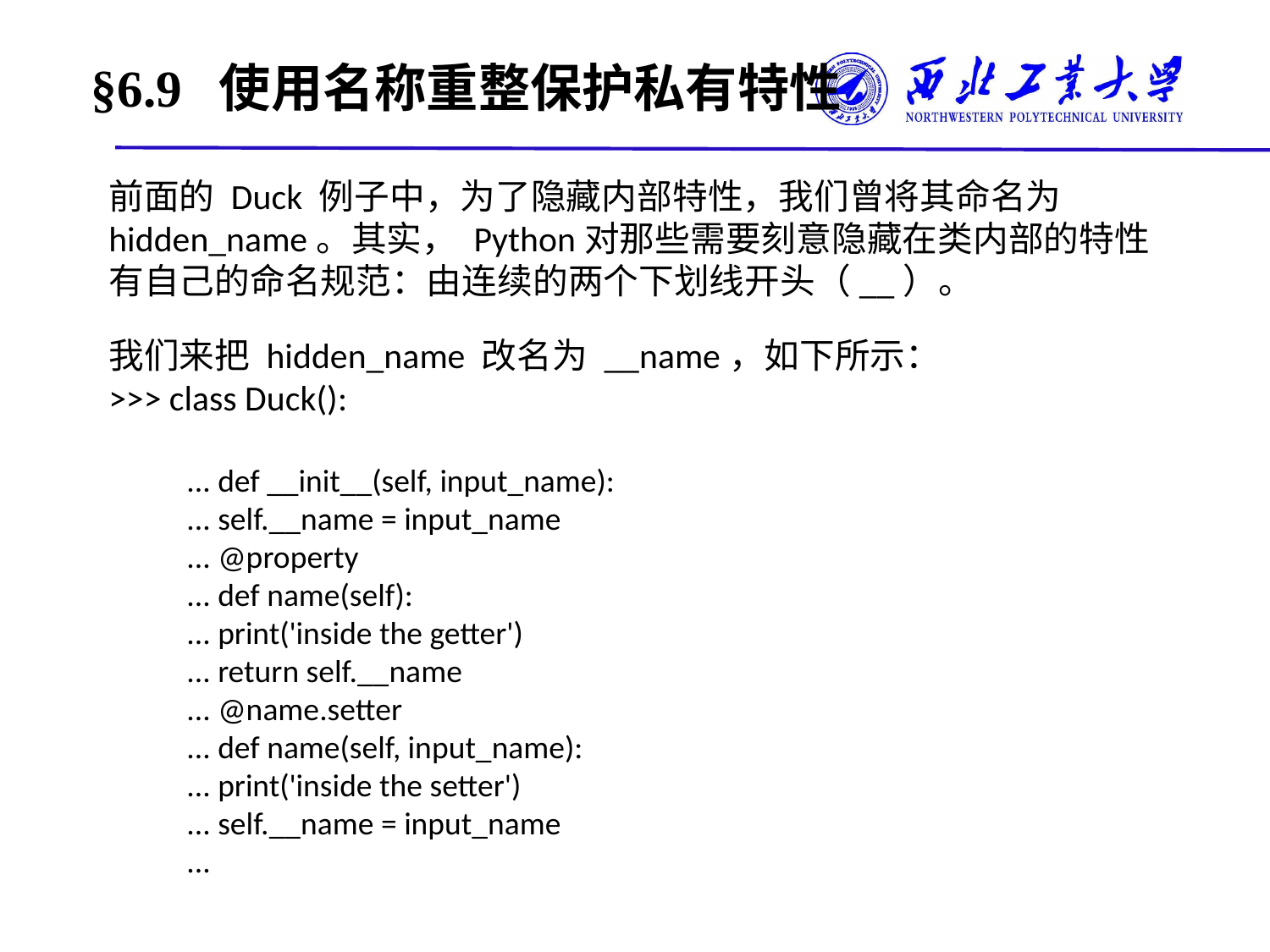

# §6.9  使用名称重整保护私有特性
前面的 Duck 例子中，为了隐藏内部特性，我们曾将其命名为 hidden_name。其实， Python对那些需要刻意隐藏在类内部的特性有自己的命名规范：由连续的两个下划线开头（__）。

我们来把 hidden_name 改名为 __name，如下所示：
>>> class Duck():

  ... def __init__(self, input_name):
  ... self.__name = input_name
  ... @property
  ... def name(self):
  ... print('inside the getter')
  ... return self.__name
  ... @name.setter
  ... def name(self, input_name):
  ... print('inside the setter')
  ... self.__name = input_name
  ...